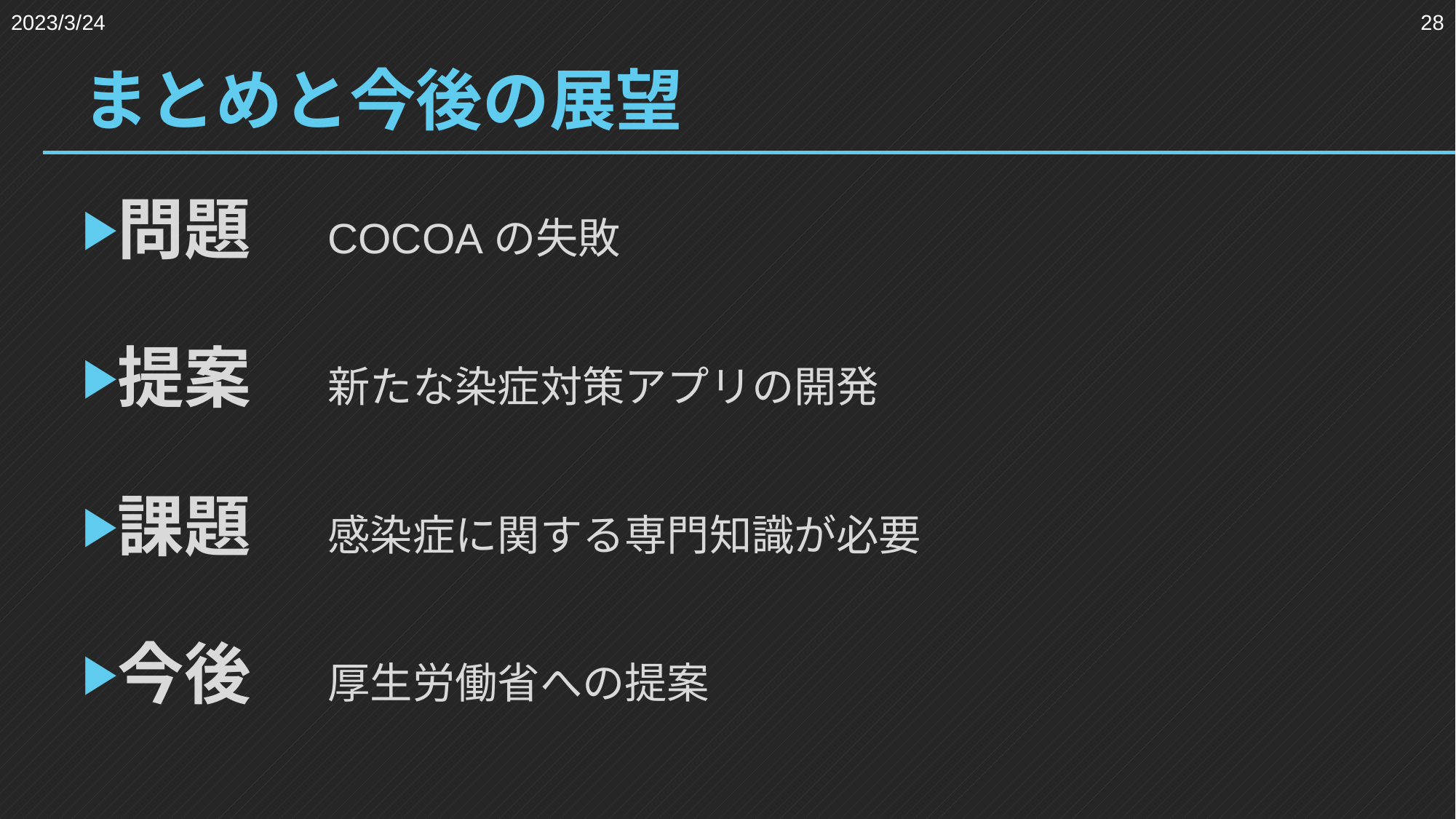

2023/3/24
28
# まとめと今後の展望
問題	COCOAの失敗

提案	新たな染症対策アプリの開発

課題	感染症に関する専門知識が必要

今後	厚生労働省への提案